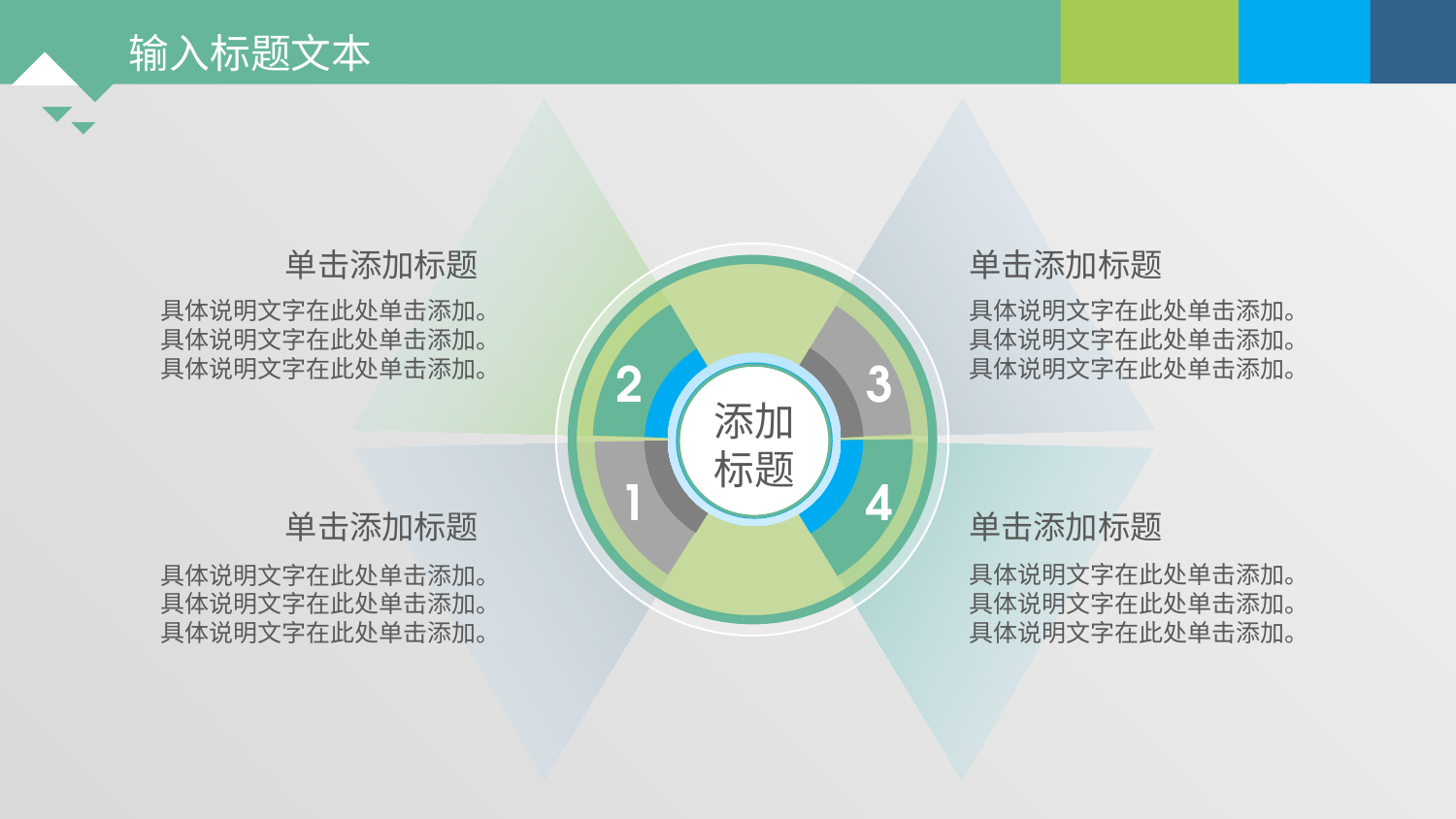

单击添加标题
单击添加标题

2

3

添加标题

1
4
具体说明文字在此处单击添加。
具体说明文字在此处单击添加。
具体说明文字在此处单击添加。
具体说明文字在此处单击添加。
具体说明文字在此处单击添加。
具体说明文字在此处单击添加。

单击添加标题
单击添加标题
具体说明文字在此处单击添加。
具体说明文字在此处单击添加。
具体说明文字在此处单击添加。
具体说明文字在此处单击添加。
具体说明文字在此处单击添加。
具体说明文字在此处单击添加。